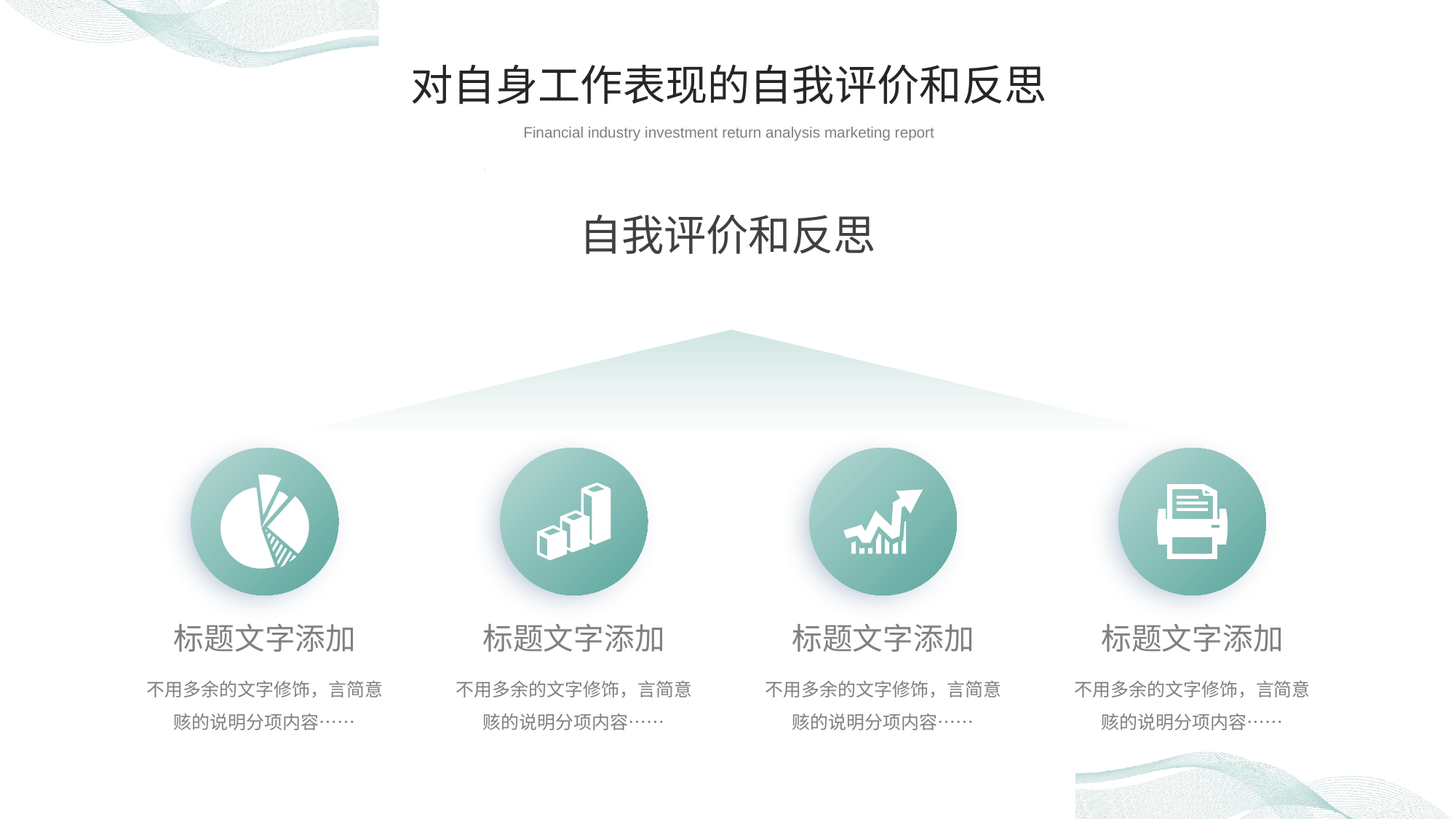

对自身工作表现的自我评价和反思
Financial industry investment return analysis marketing report
自我评价和反思

标题文字添加
不用多余的文字修饰，言简意赅的说明分项内容……

标题文字添加
不用多余的文字修饰，言简意赅的说明分项内容……

标题文字添加
不用多余的文字修饰，言简意赅的说明分项内容……

标题文字添加
不用多余的文字修饰，言简意赅的说明分项内容……